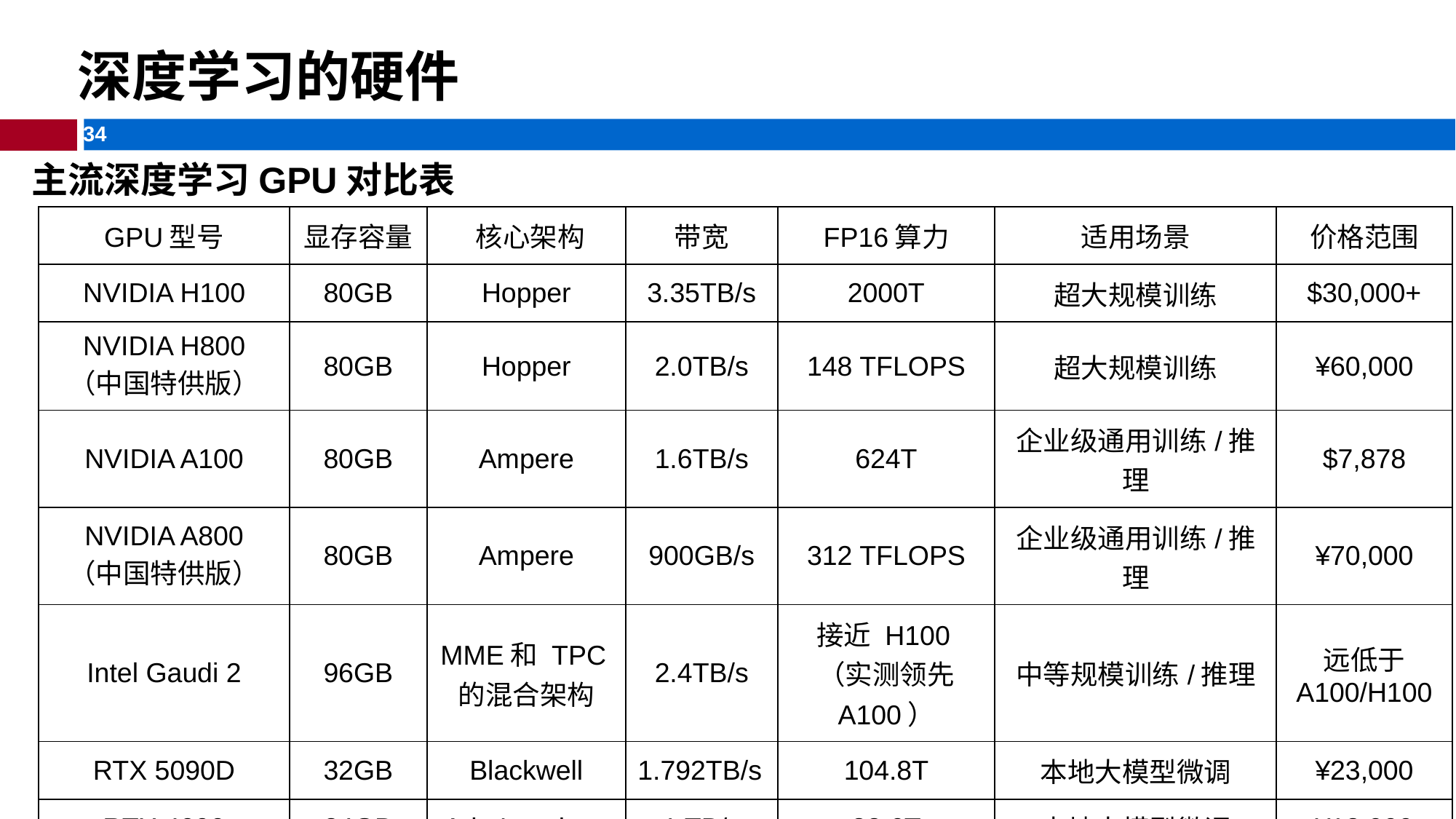

深度学习的硬件​
主流深度学习GPU对比表
| GPU型号​​ | 显存容量 | ​​核心架构​​ | 带宽 | FP16算力 | 适用场景 | 价格范围 |
| --- | --- | --- | --- | --- | --- | --- |
| NVIDIA H100 | 80GB | Hopper | 3.35TB/s | 2000T | 超大规模训练 | $30,000+ |
| NVIDIA H800 （中国特供版） | 80GB | Hopper | 2.0TB/s | ​​148 TFLOPS | 超大规模训练 | ¥60,000 |
| NVIDIA A100 | 80GB | Ampere | 1.6TB/s | 624T | 企业级通用训练/推理 | $7,878 |
| NVIDIA A800 （中国特供版） | 80GB | Ampere | 900GB/s | 312 TFLOPS | 企业级通用训练/推理 | ¥70,000 |
| ​​Intel Gaudi 2​ | 96GB | MME和 TPC的混合架构 | 2.4TB/s | 接近 H100（实测领先 A100） | 中等规模训练/推理 | 远低于 A100/H100 |
| RTX 5090D | 32GB | Blackwell | 1.792TB/s | 104.8T | 本地大模型微调 | ¥23,000 |
| RTX 4090 | 24GB | Ada Lovelace | 1 TB/s | 82.6T | 本地大模型微调 | ¥12,000 |
| AMD RX 9070 XT | 16GB | RDNA4 | 256位 | 77.4T | 中高画质游戏/AI创作 | ¥6,000 |
| 魔改3080 Ti 20GB | 20GB | Ampere | 320位 | 34T | 低成本浮点推理 | ¥3,500 |